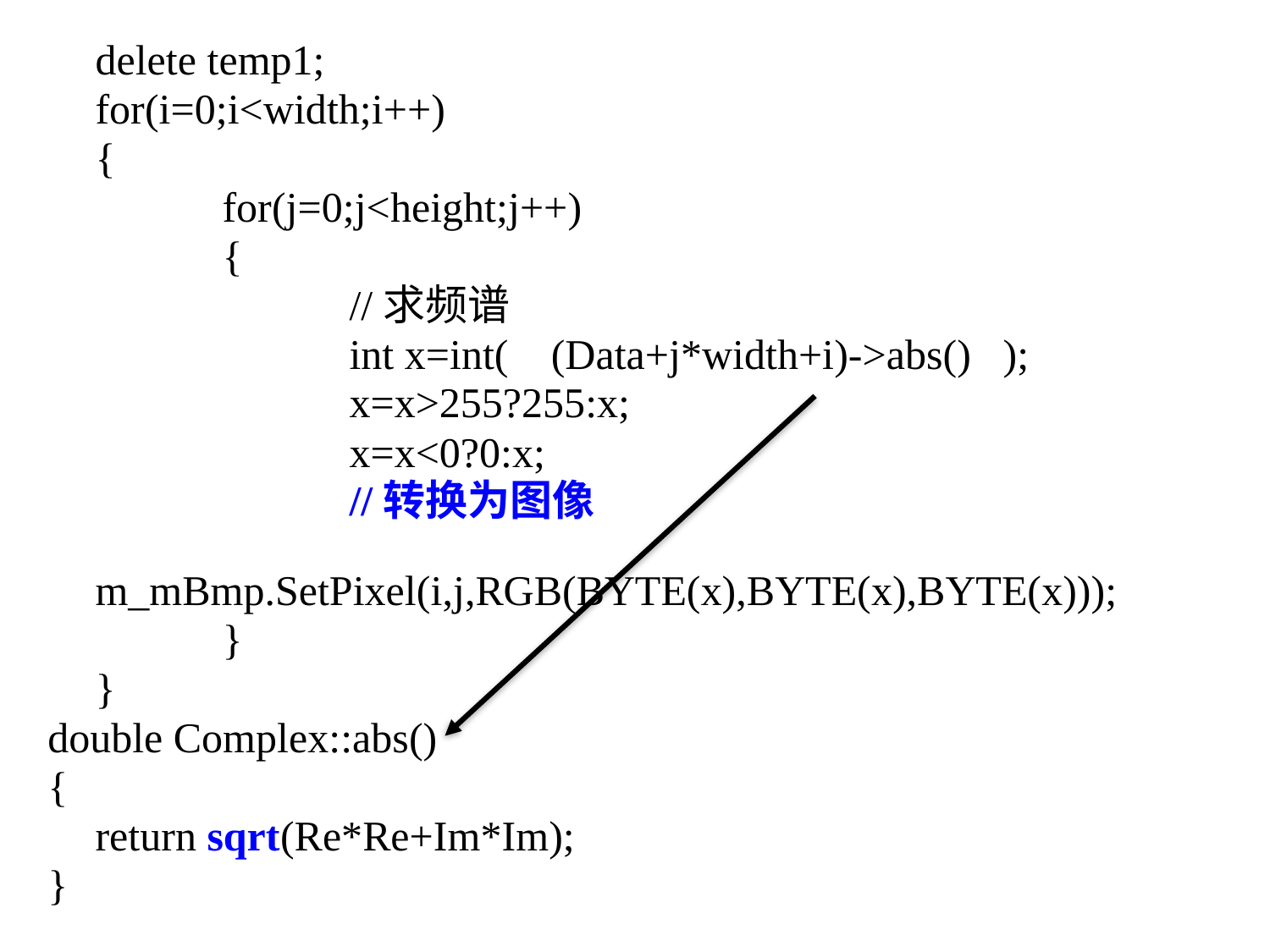

delete temp1;
	for(i=0;i<width;i++)
	{
		for(j=0;j<height;j++)
		{
			//求频谱
			int x=int(    (Data+j*width+i)->abs()   );
			x=x>255?255:x;
			x=x<0?0:x;
			//转换为图像
			m_mBmp.SetPixel(i,j,RGB(BYTE(x),BYTE(x),BYTE(x)));
		}
	}
double Complex::abs()
{
	return sqrt(Re*Re+Im*Im);
}